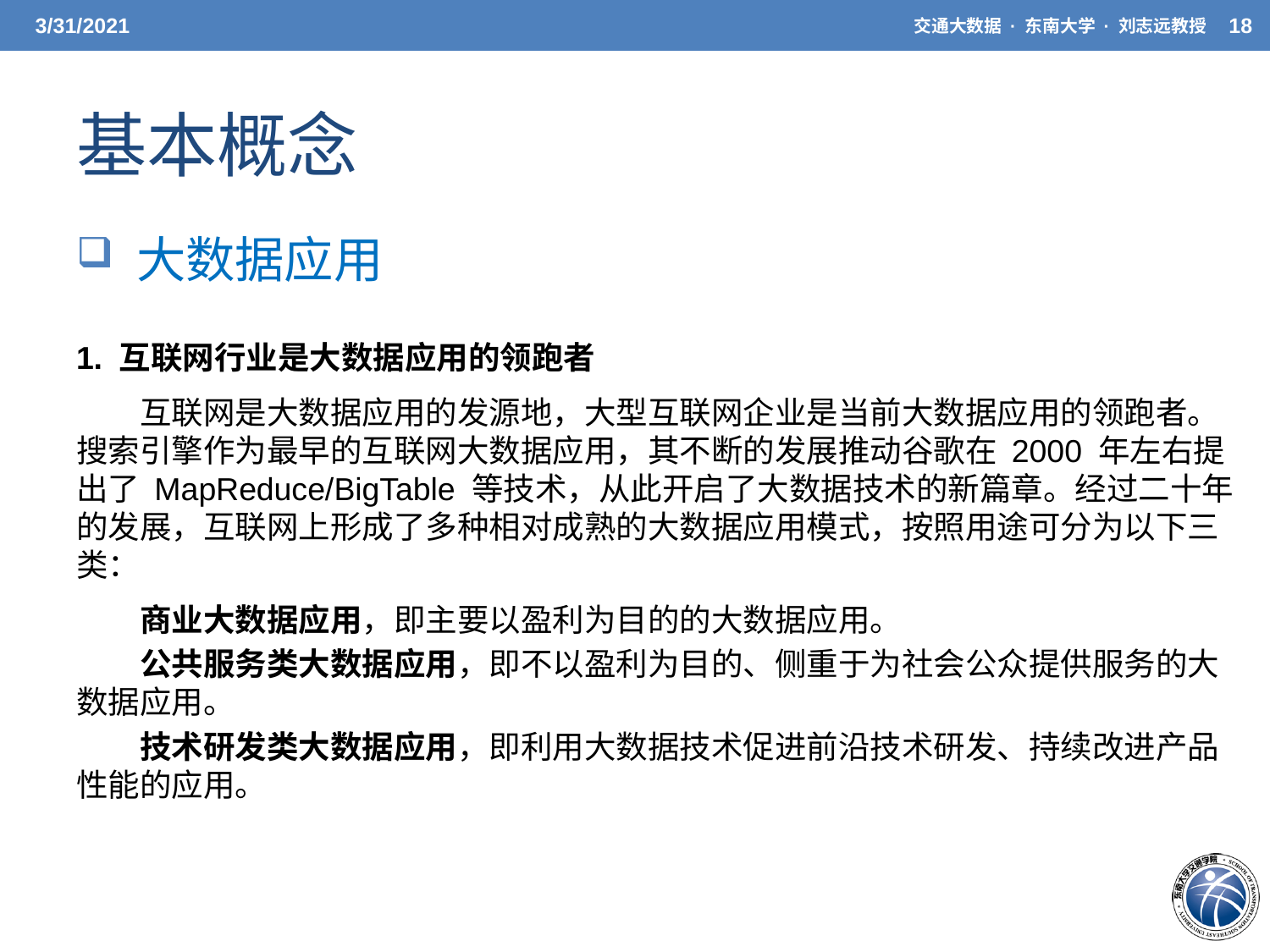

3/31/2021
交通大数据 · 东南大学 · 刘志远教授
18
# 基本概念
 大数据应用

1. 互联网行业是大数据应用的领跑者
互联网是大数据应用的发源地，大型互联网企业是当前大数据应用的领跑者。 搜索引擎作为最早的互联网大数据应用，其不断的发展推动谷歌在 2000 年左右提出了 MapReduce/BigTable 等技术，从此开启了大数据技术的新篇章。经过二十年的发展，互联网上形成了多种相对成熟的大数据应用模式，按照用途可分为以下三类：
商业大数据应用，即主要以盈利为目的的大数据应用。
公共服务类大数据应用，即不以盈利为目的、侧重于为社会公众提供服务的大数据应用。
技术研发类大数据应用，即利用大数据技术促进前沿技术研发、持续改进产品性能的应用。